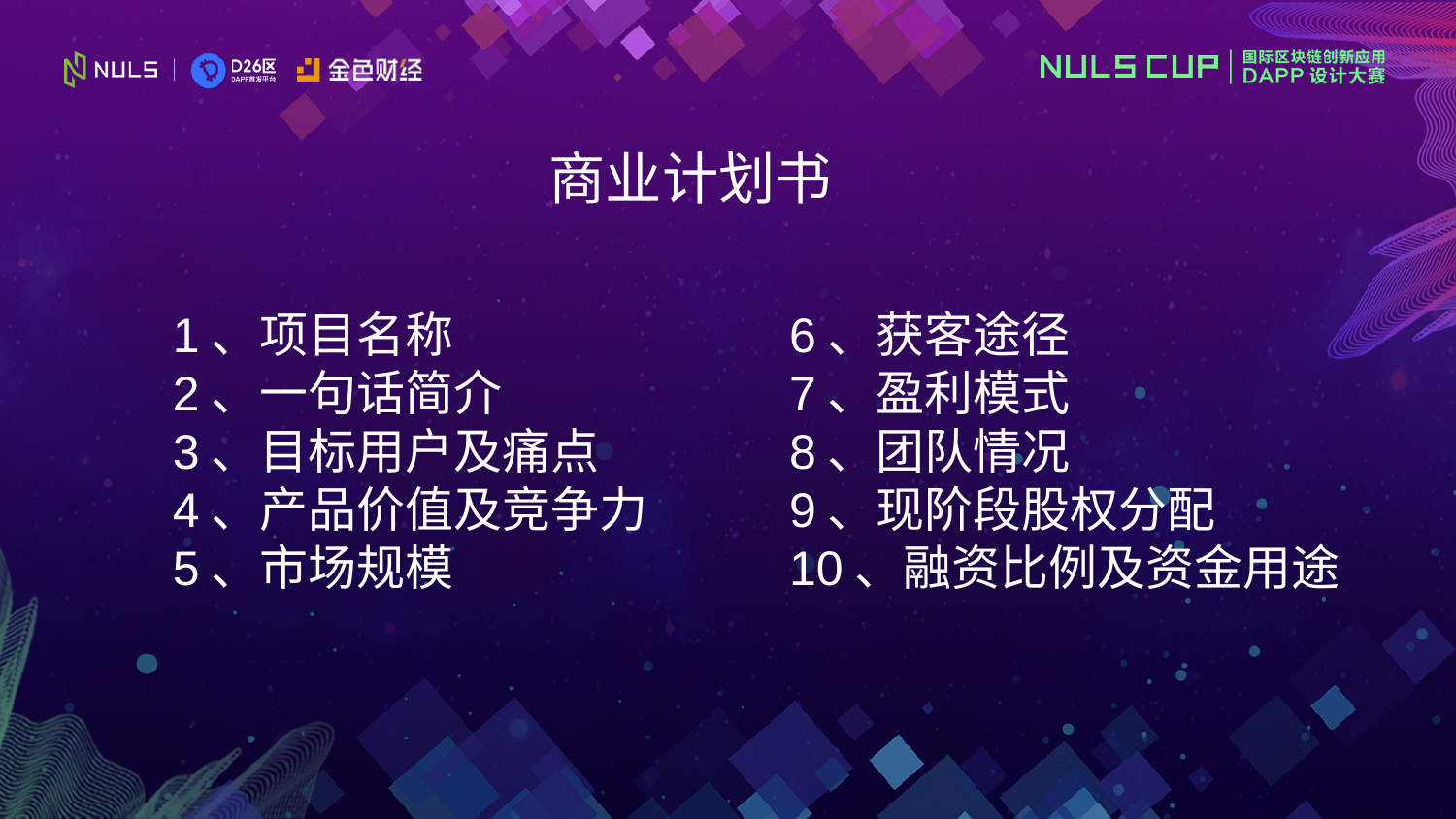

商业计划书
1、项目名称
2、一句话简介
3、目标用户及痛点
4、产品价值及竞争力
5、市场规模
6、获客途径
7、盈利模式
8、团队情况
9、现阶段股权分配
10、融资比例及资金用途